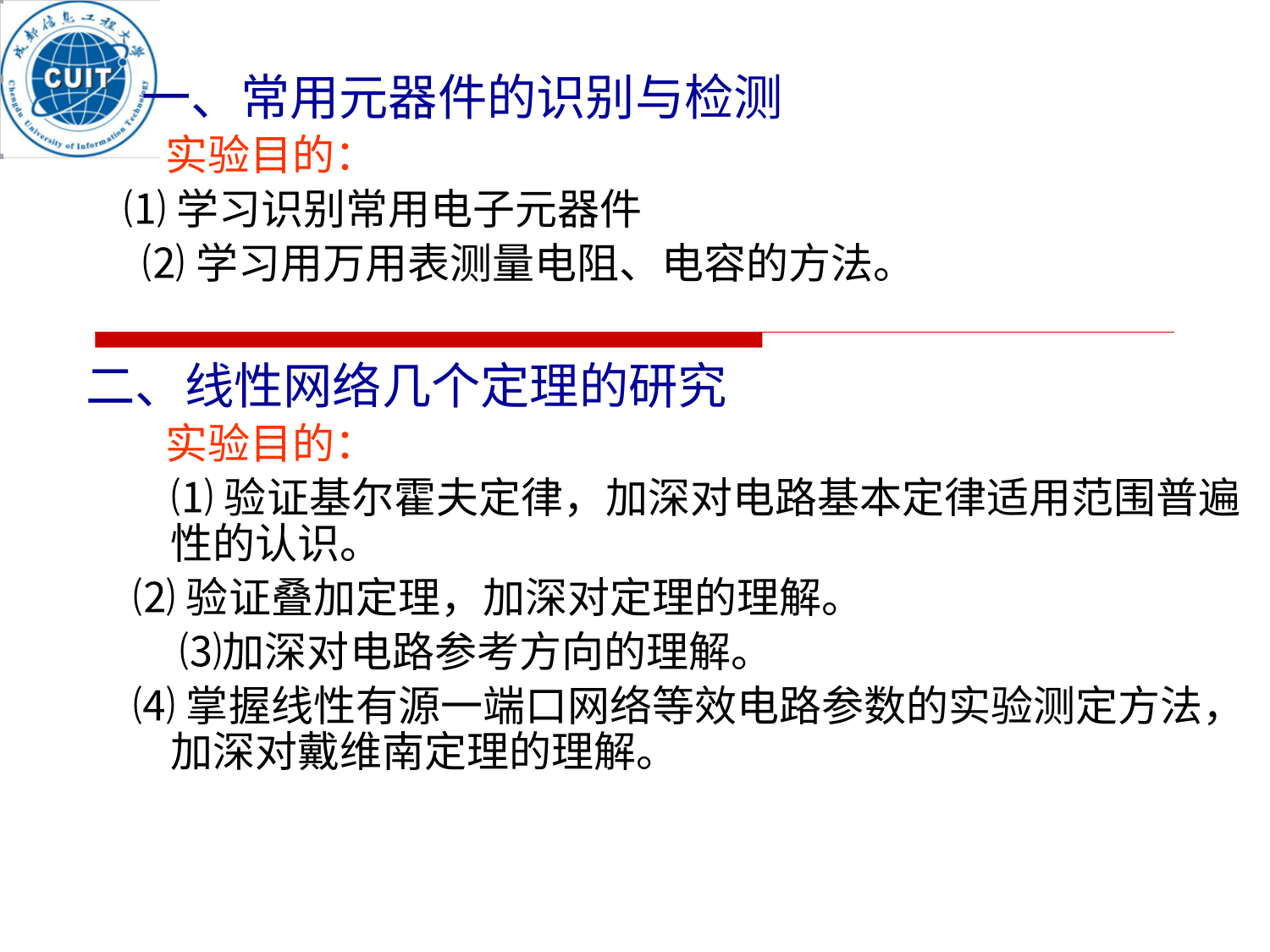

一、常用元器件的识别与检测
         实验目的：
    ⑴学习识别常用电子元器件
      ⑵学习用万用表测量电阻、电容的方法。

二、线性网络几个定理的研究
         实验目的：
         ⑴验证基尔霍夫定律，加深对电路基本定律适用范围普遍性的认识。
     ⑵验证叠加定理，加深对定理的理解。
　　 ⑶加深对电路参考方向的理解。
     ⑷掌握线性有源一端口网络等效电路参数的实验测定方法，加深对戴维南定理的理解。